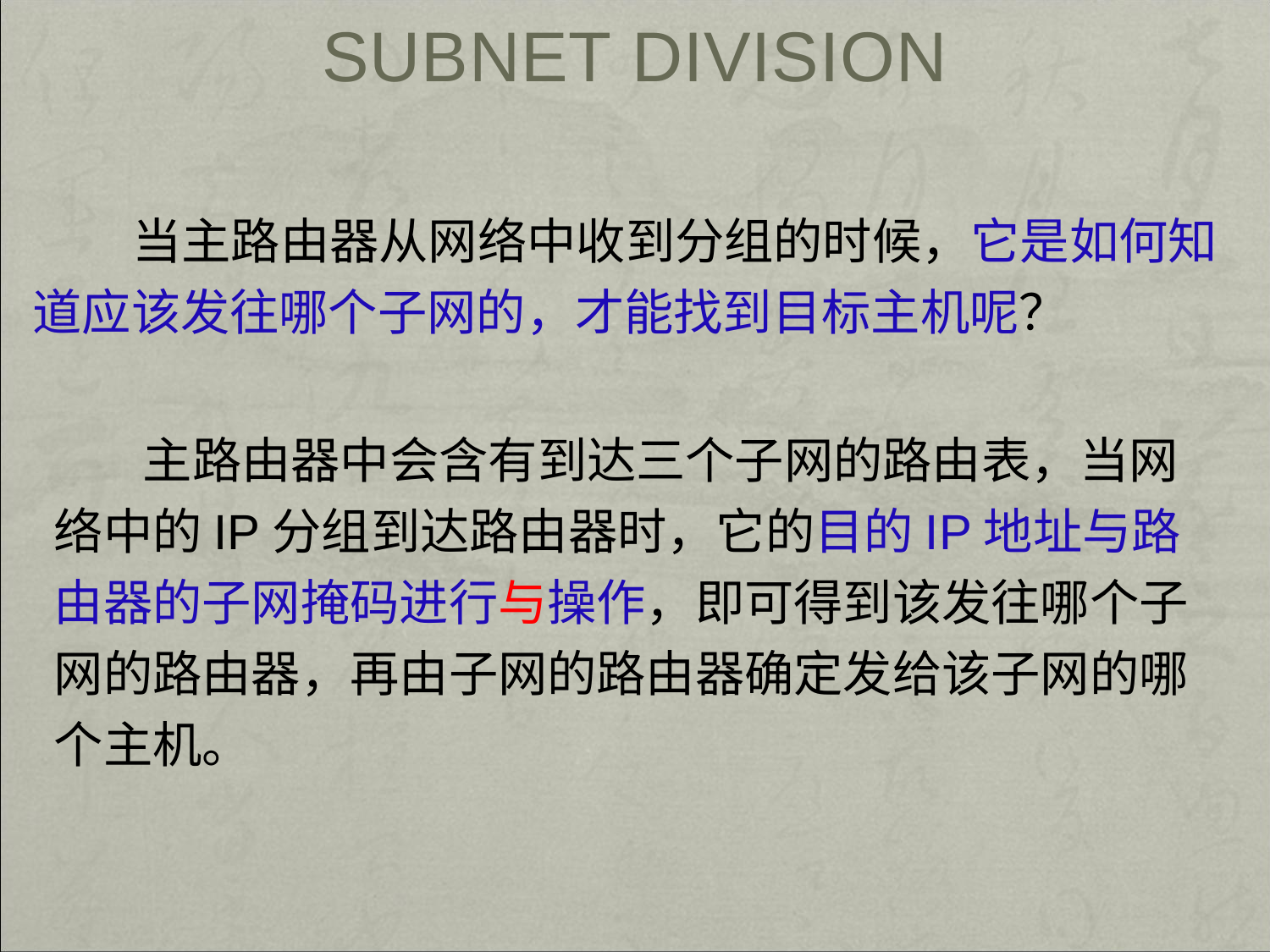

# Subnet division
        当主路由器从网络中收到分组的时候，它是如何知道应该发往哪个子网的，才能找到目标主机呢？
       主路由器中会含有到达三个子网的路由表，当网络中的IP分组到达路由器时，它的目的IP地址与路由器的子网掩码进行与操作，即可得到该发往哪个子网的路由器，再由子网的路由器确定发给该子网的哪个主机。
106